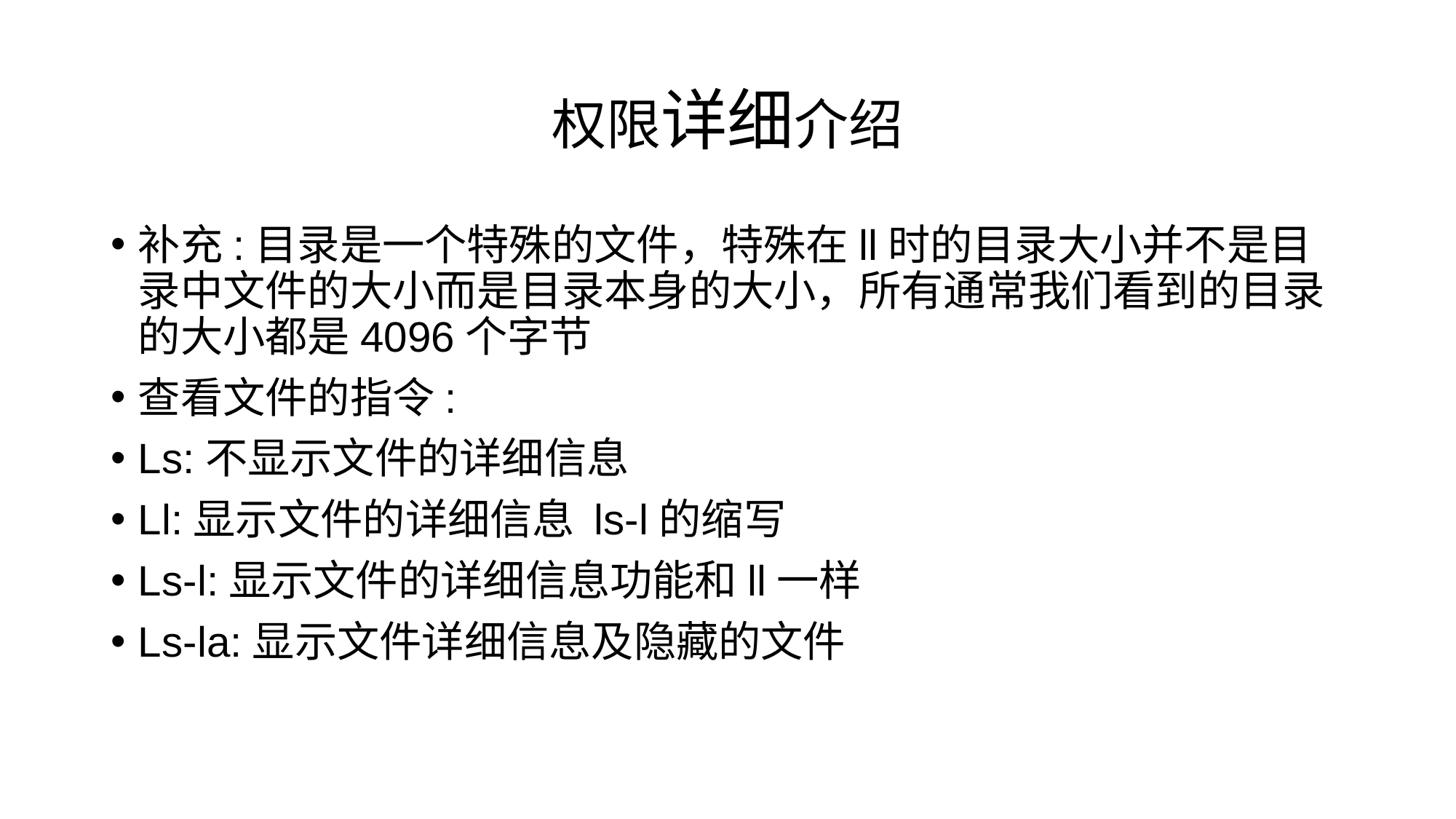

# 权限详细介绍
补充:目录是一个特殊的文件，特殊在ll时的目录大小并不是目录中文件的大小而是目录本身的大小，所有通常我们看到的目录的大小都是4096个字节
查看文件的指令:
Ls:不显示文件的详细信息
Ll:显示文件的详细信息 ls-l的缩写
Ls-l:显示文件的详细信息功能和ll一样
Ls-la:显示文件详细信息及隐藏的文件